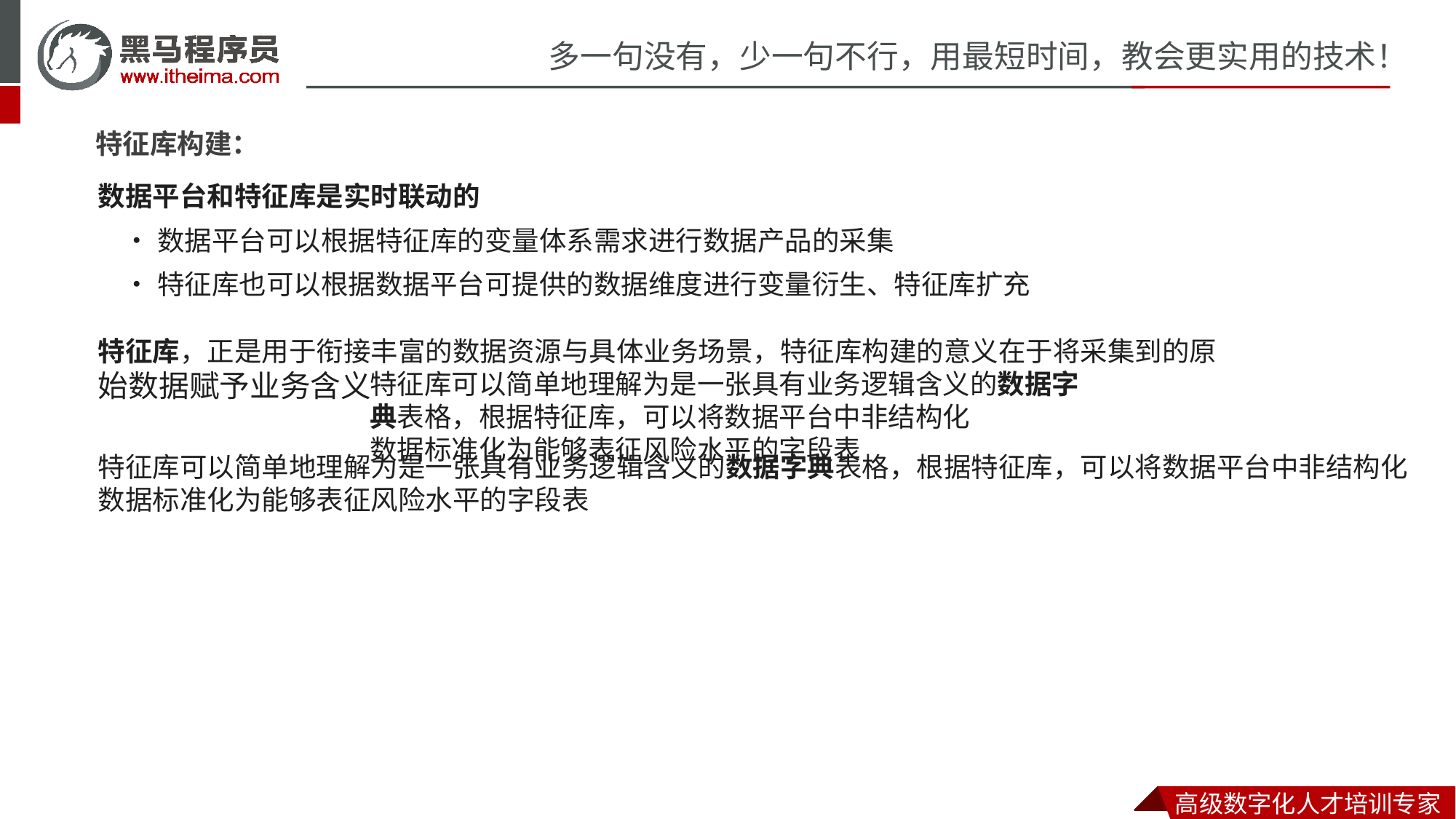

特征库构建：
数据平台和特征库是实时联动的
•数据平台可以根据特征库的变量体系需求进行数据产品的采集
•特征库也可以根据数据平台可提供的数据维度进行变量衍生、特征库扩充
特征库，正是用于衔接丰富的数据资源与具体业务场景，特征库构建的意义在于将采集到的原
始数据赋予业务含义
特征库可以简单地理解为是一张具有业务逻辑含义的数据字典表格，根据特征库，可以将数据平台中非结构化
数据标准化为能够表征风险水平的字段表
特征库可以简单地理解为是一张具有业务逻辑含义的数据字典表格，根据特征库，可以将数据平台中非结构化
数据标准化为能够表征风险水平的字段表